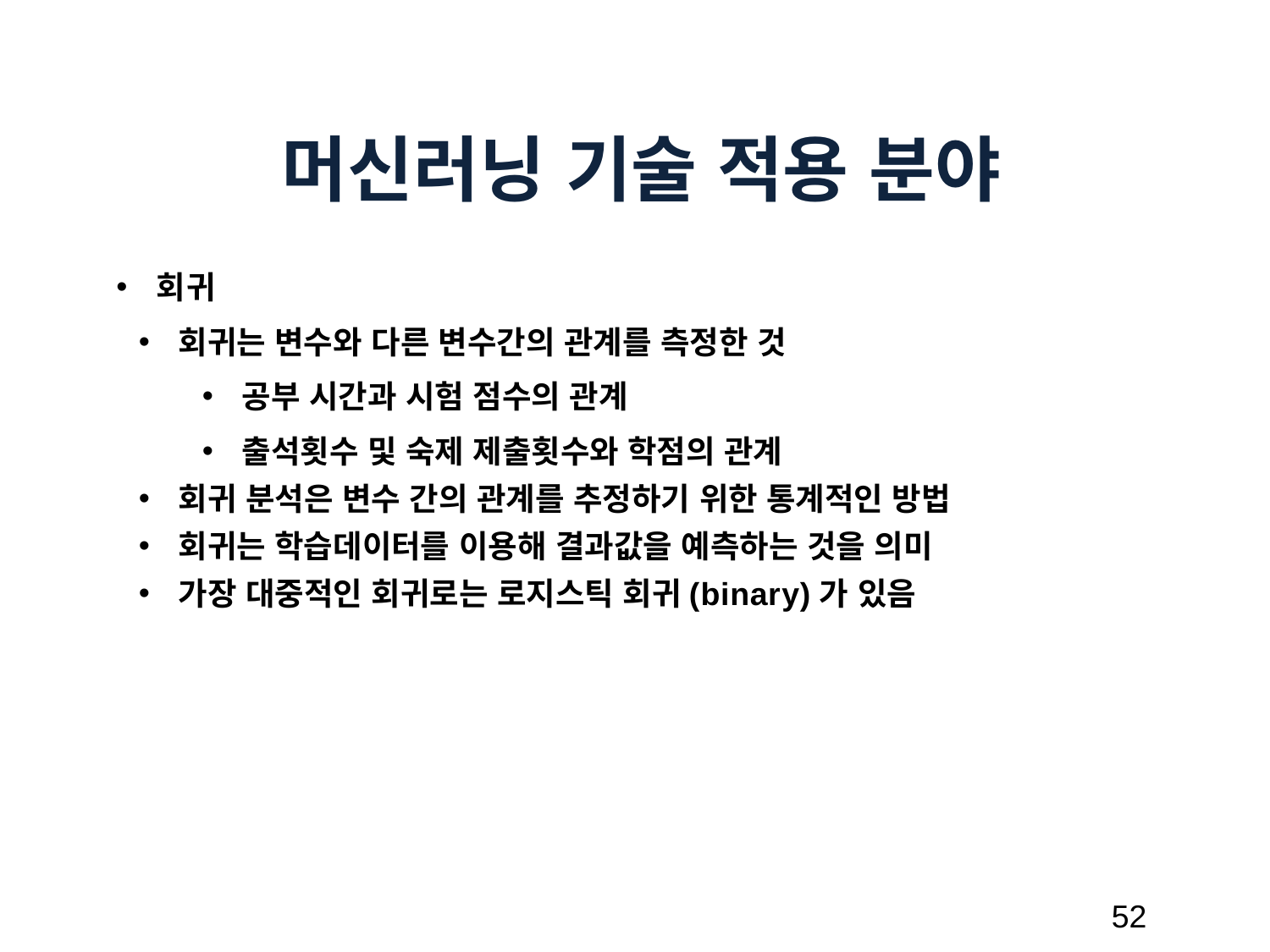

머신러닝 기술 적용 분야
회귀
회귀는 변수와 다른 변수간의 관계를 측정한 것
공부 시간과 시험 점수의 관계
출석횟수 및 숙제 제출횟수와 학점의 관계
회귀 분석은 변수 간의 관계를 추정하기 위한 통계적인 방법
회귀는 학습데이터를 이용해 결과값을 예측하는 것을 의미
가장 대중적인 회귀로는 로지스틱 회귀(binary)가 있음